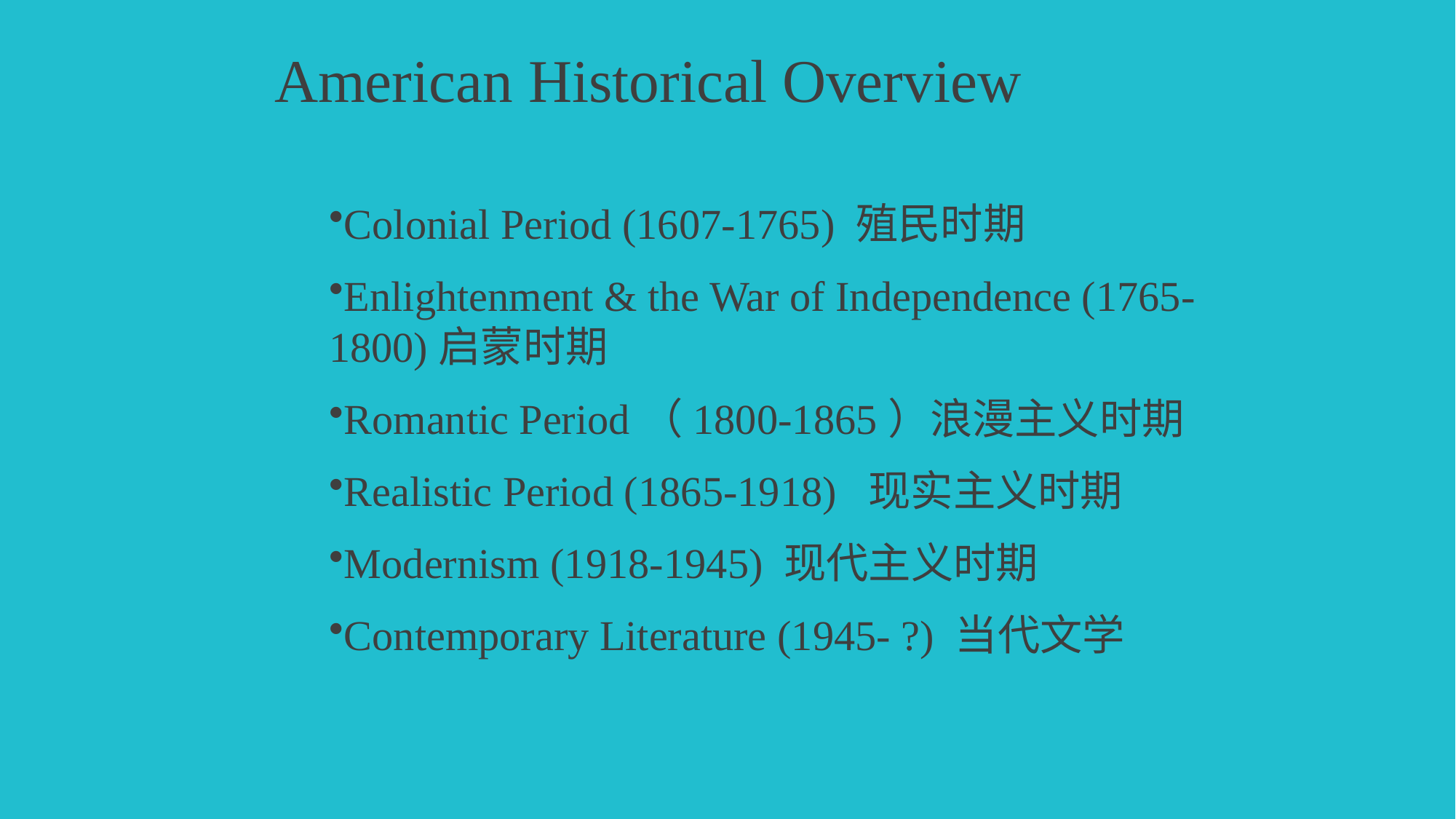

American Historical Overview
Colonial Period (1607-1765) 殖民时期
Enlightenment & the War of Independence (1765-1800)启蒙时期
Romantic Period（1800-1865）浪漫主义时期
Realistic Period (1865-1918)  现实主义时期
Modernism (1918-1945) 现代主义时期
Contemporary Literature (1945- ?) 当代文学